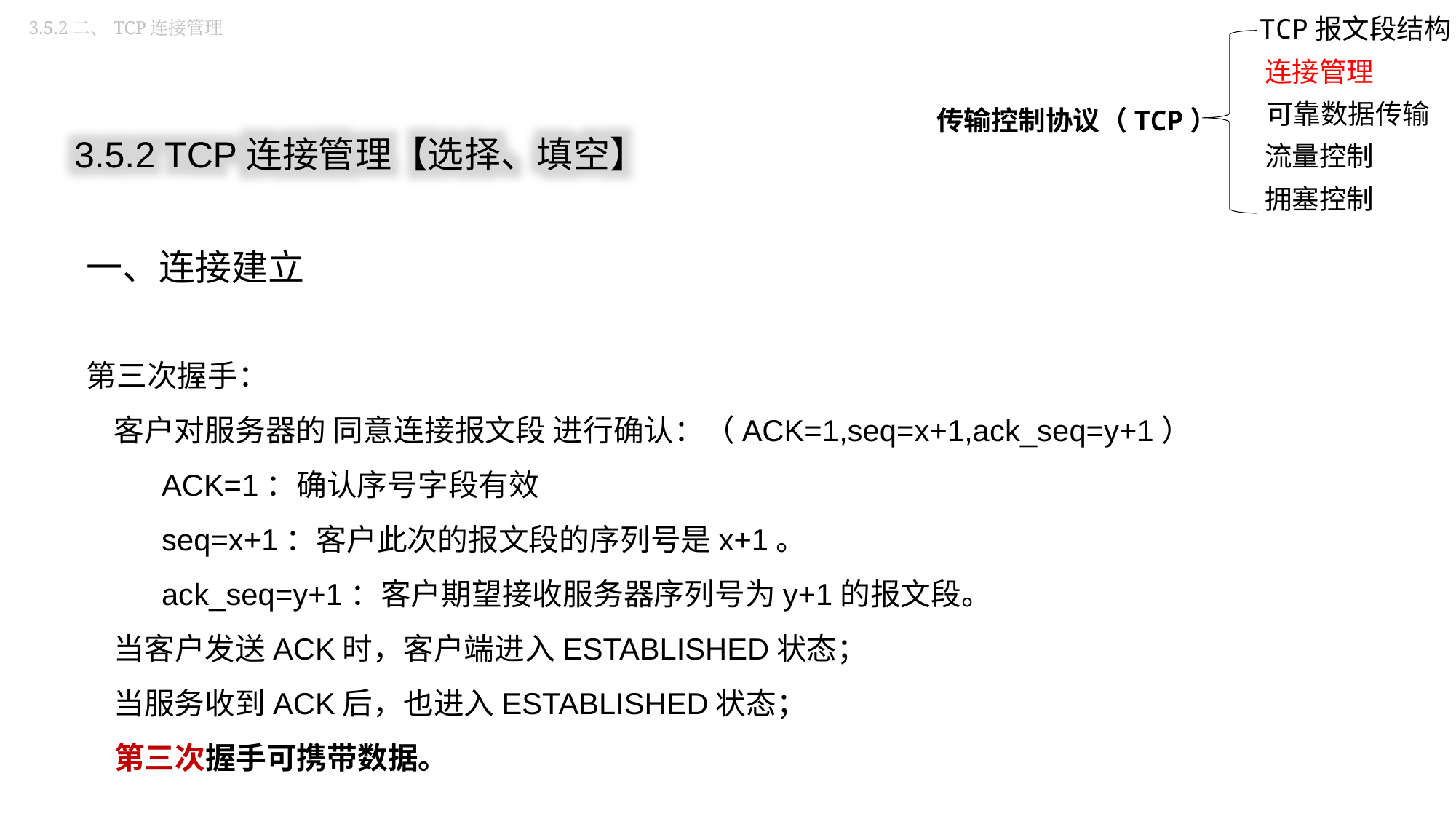

3.5.2二、TCP连接管理
TCP报文段结构

连接管理
传输控制协议（TCP）
可靠数据传输
流量控制
拥塞控制
3.5.2 TCP连接管理【选择、填空】
一、连接建立
第三次握手：
   客户对服务器的 同意连接报文段 进行确认：（ACK=1,seq=x+1,ack_seq=y+1）
         ACK=1：确认序号字段有效
         seq=x+1：客户此次的报文段的序列号是x+1。
         ack_seq=y+1：客户期望接收服务器序列号为y+1的报文段。
   当客户发送ACK时，客户端进入ESTABLISHED状态；
   当服务收到ACK后，也进入ESTABLISHED状态；
   第三次握手可携带数据。